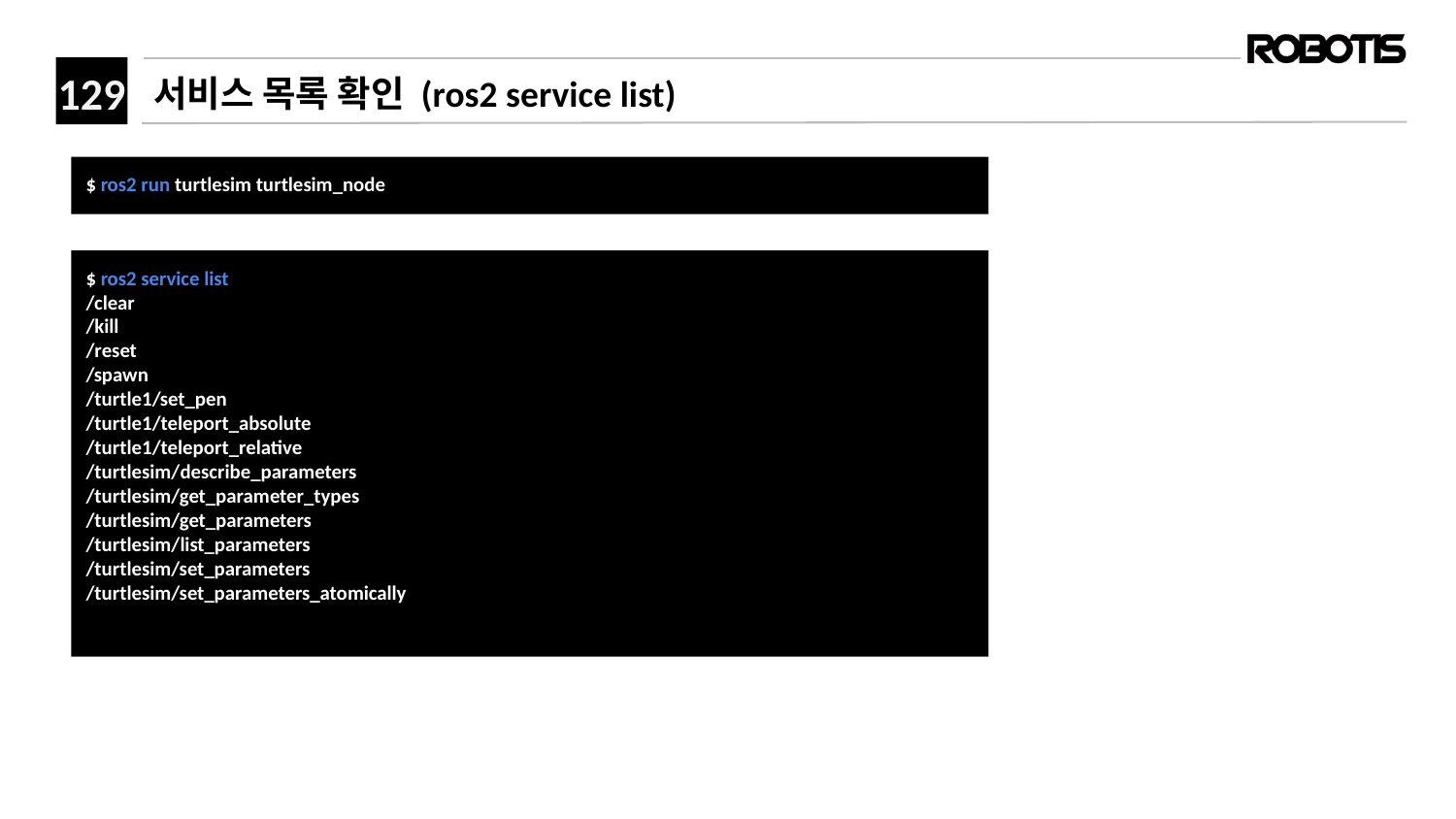

# 서비스 목록 확인 (ros2 service list)
﻿$ ros2 run turtlesim turtlesim_node
$ ros2 service list
/clear
/kill
/reset
/spawn
/turtle1/set_pen
/turtle1/teleport_absolute
/turtle1/teleport_relative
/turtlesim/describe_parameters
/turtlesim/get_parameter_types
/turtlesim/get_parameters
/turtlesim/list_parameters
/turtlesim/set_parameters
/turtlesim/set_parameters_atomically